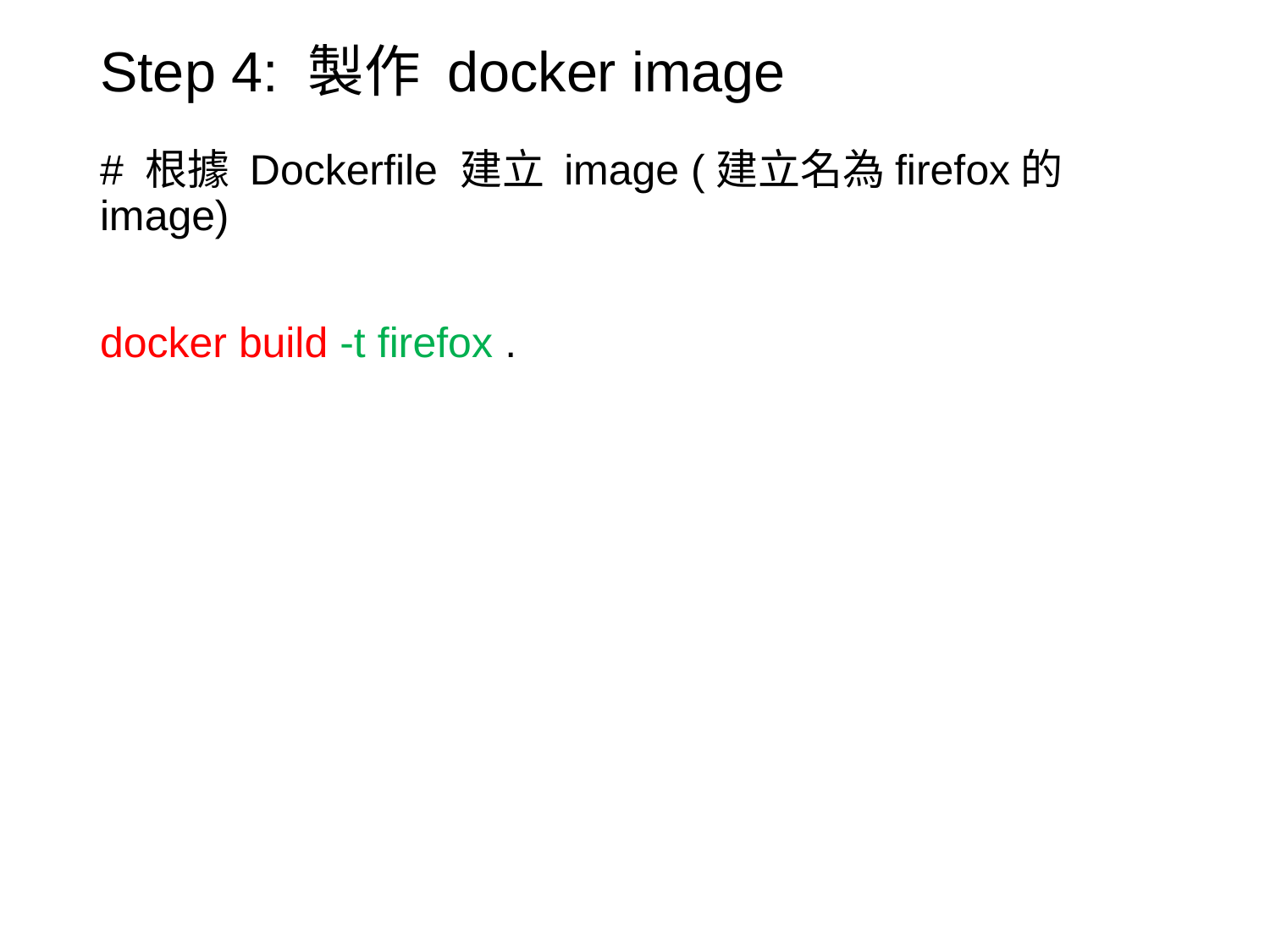

# Step 4: 製作 docker image
# 根據 Dockerfile 建立 image (建立名為firefox的image)

docker build -t firefox .